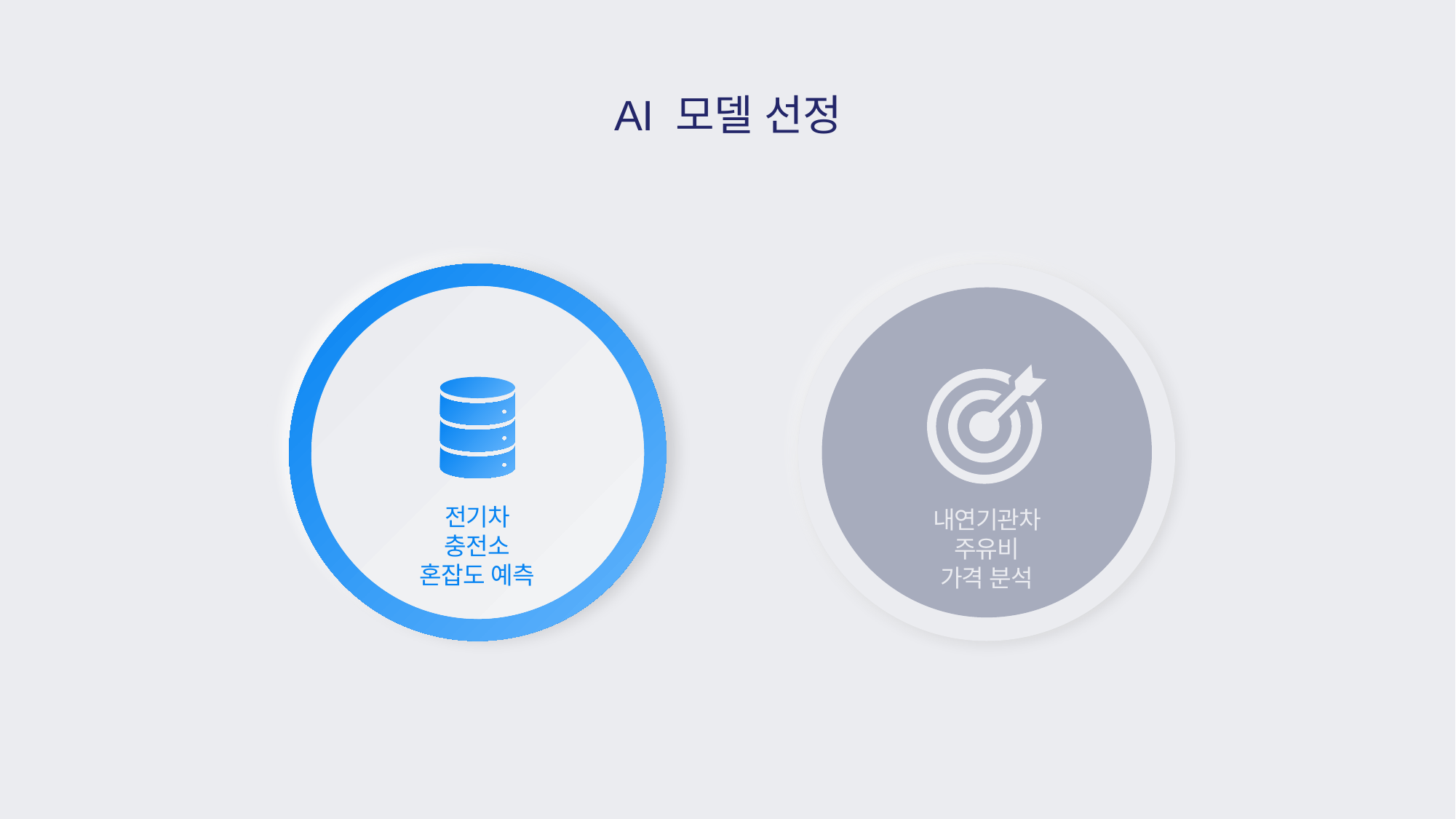

AI 모델 선정

전기차 충전소
혼잡도 예측
내연기관차 주유비
가격 분석